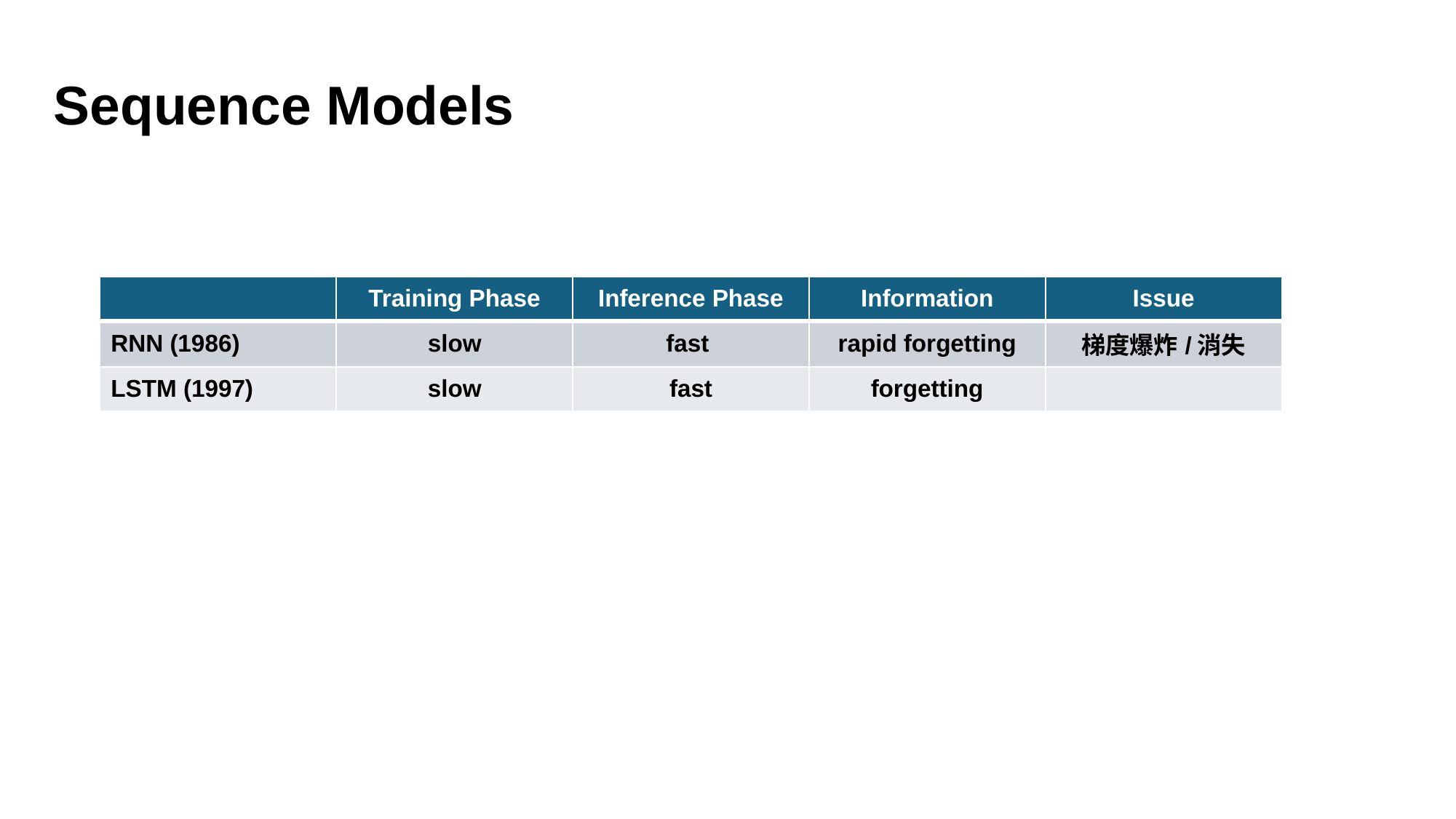

# Sequence Models
|  | Training Phase | Inference Phase | Information | Issue |
| --- | --- | --- | --- | --- |
| RNN (1986) | slow | fast | rapid forgetting | 梯度爆炸/消失 |
| LSTM (1997) | slow | fast | forgetting |  |